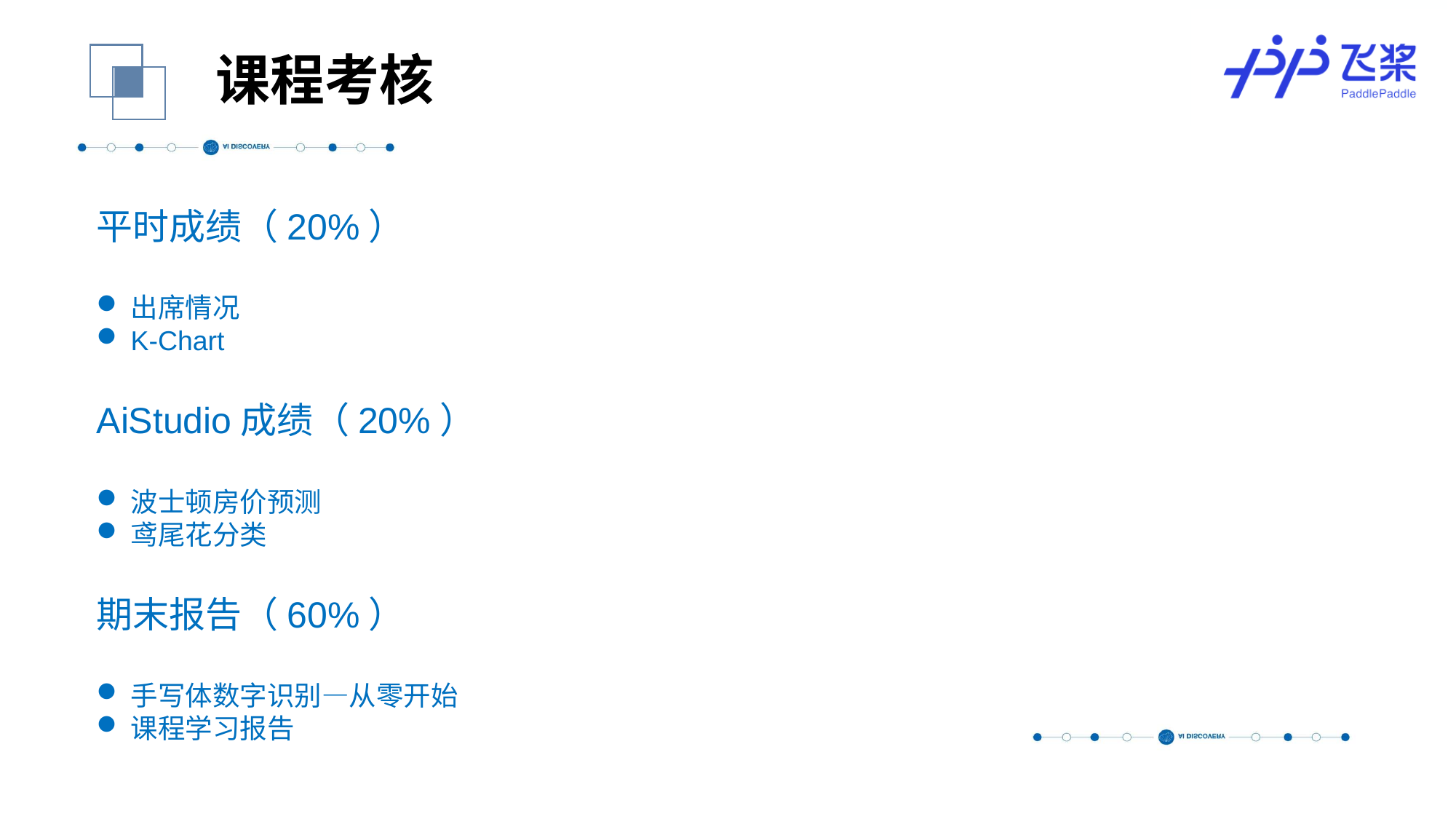

课程考核
平时成绩（20%）

出席情况
K-Chart
AiStudio成绩（20%）

波士顿房价预测
鸢尾花分类
期末报告（60%）

手写体数字识别—从零开始
课程学习报告